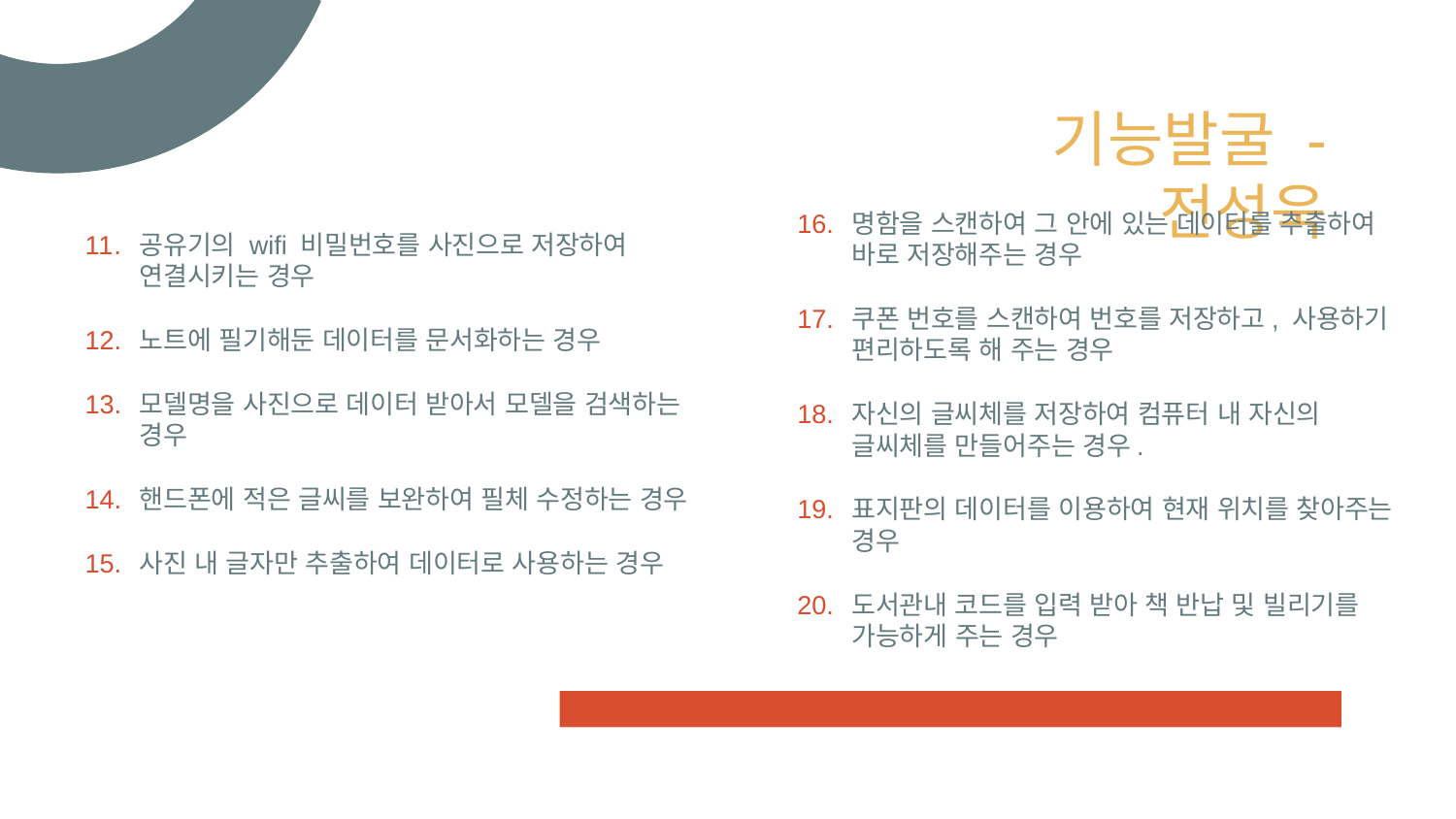

# 기능발굴 - 전성욱
명함을 스캔하여 그 안에 있는 데이터를 추출하여 바로 저장해주는 경우
쿠폰 번호를 스캔하여 번호를 저장하고, 사용하기 편리하도록 해 주는 경우
자신의 글씨체를 저장하여 컴퓨터 내 자신의 글씨체를 만들어주는 경우.
표지판의 데이터를 이용하여 현재 위치를 찾아주는 경우
도서관내 코드를 입력 받아 책 반납 및 빌리기를 가능하게 주는 경우
공유기의 wifi 비밀번호를 사진으로 저장하여 연결시키는 경우
노트에 필기해둔 데이터를 문서화하는 경우
모델명을 사진으로 데이터 받아서 모델을 검색하는 경우
핸드폰에 적은 글씨를 보완하여 필체 수정하는 경우
사진 내 글자만 추출하여 데이터로 사용하는 경우